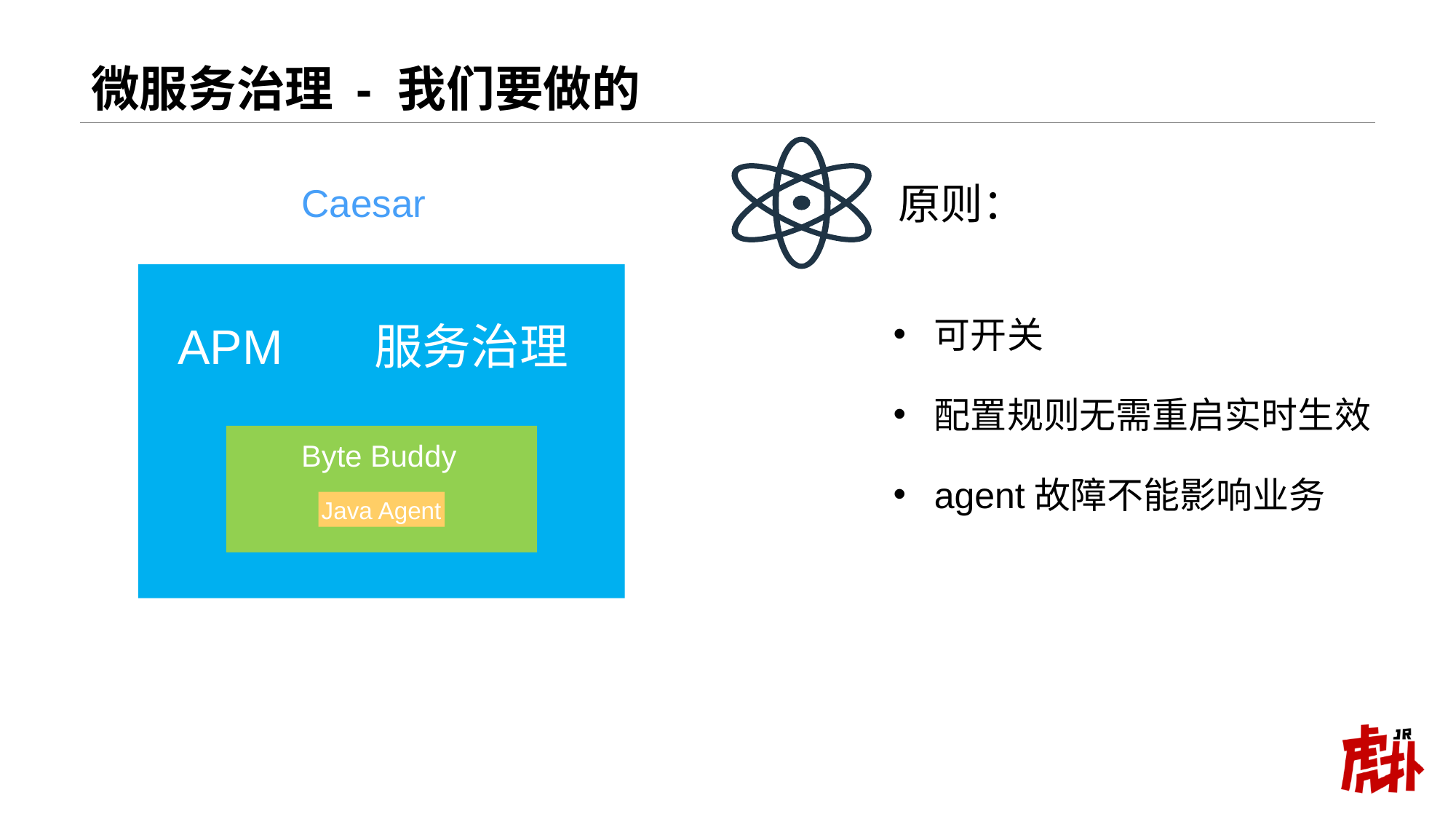

# 微服务治理 - 我们要做的

原则：
可开关
配置规则无需重启实时生效
agent故障不能影响业务

Caesar

服务治理
APM

Byte Buddy
Java Agent